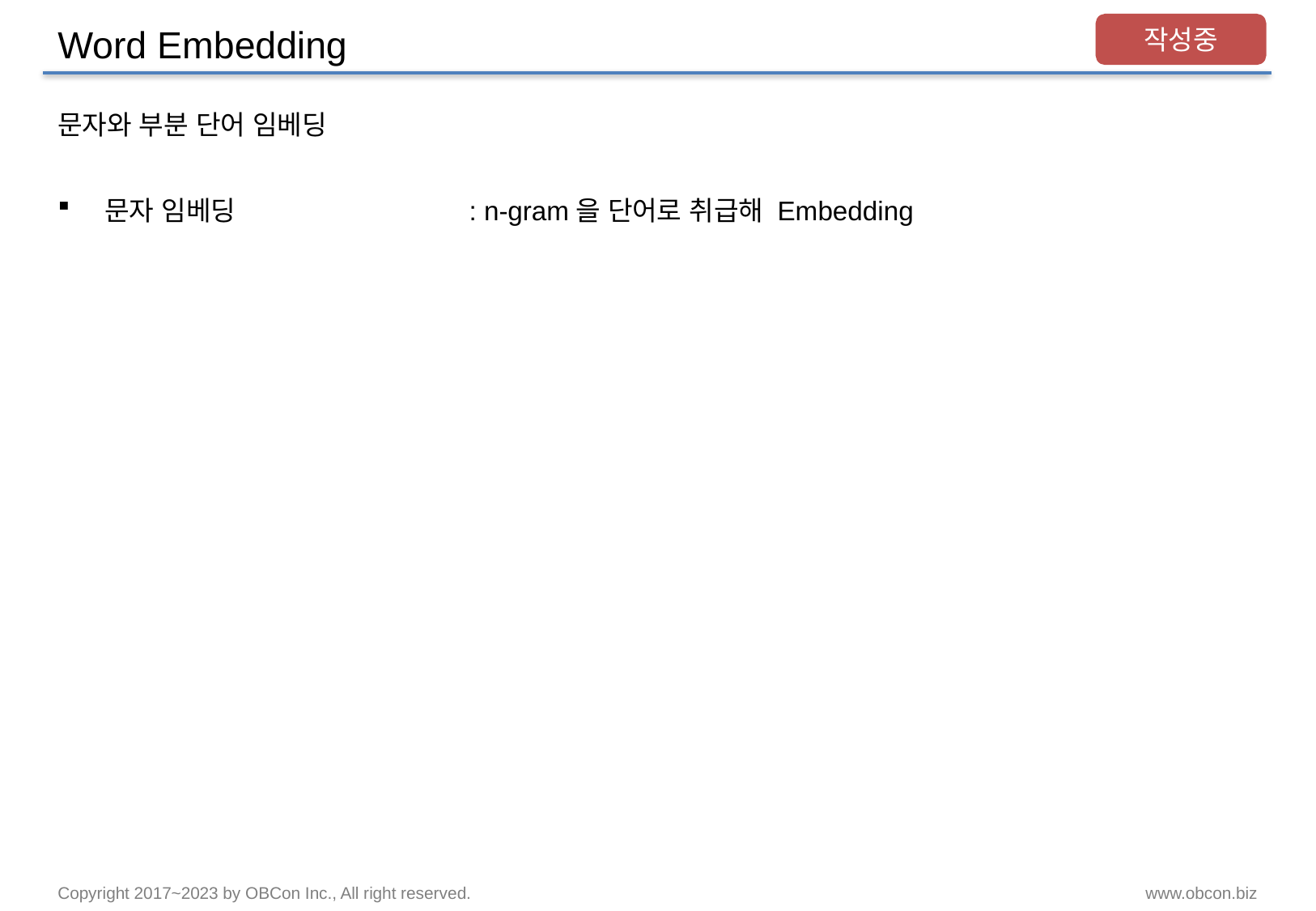

# Word Embedding
작성중
문자와 부분 단어 임베딩
문자 임베딩		: n-gram을 단어로 취급해 Embedding